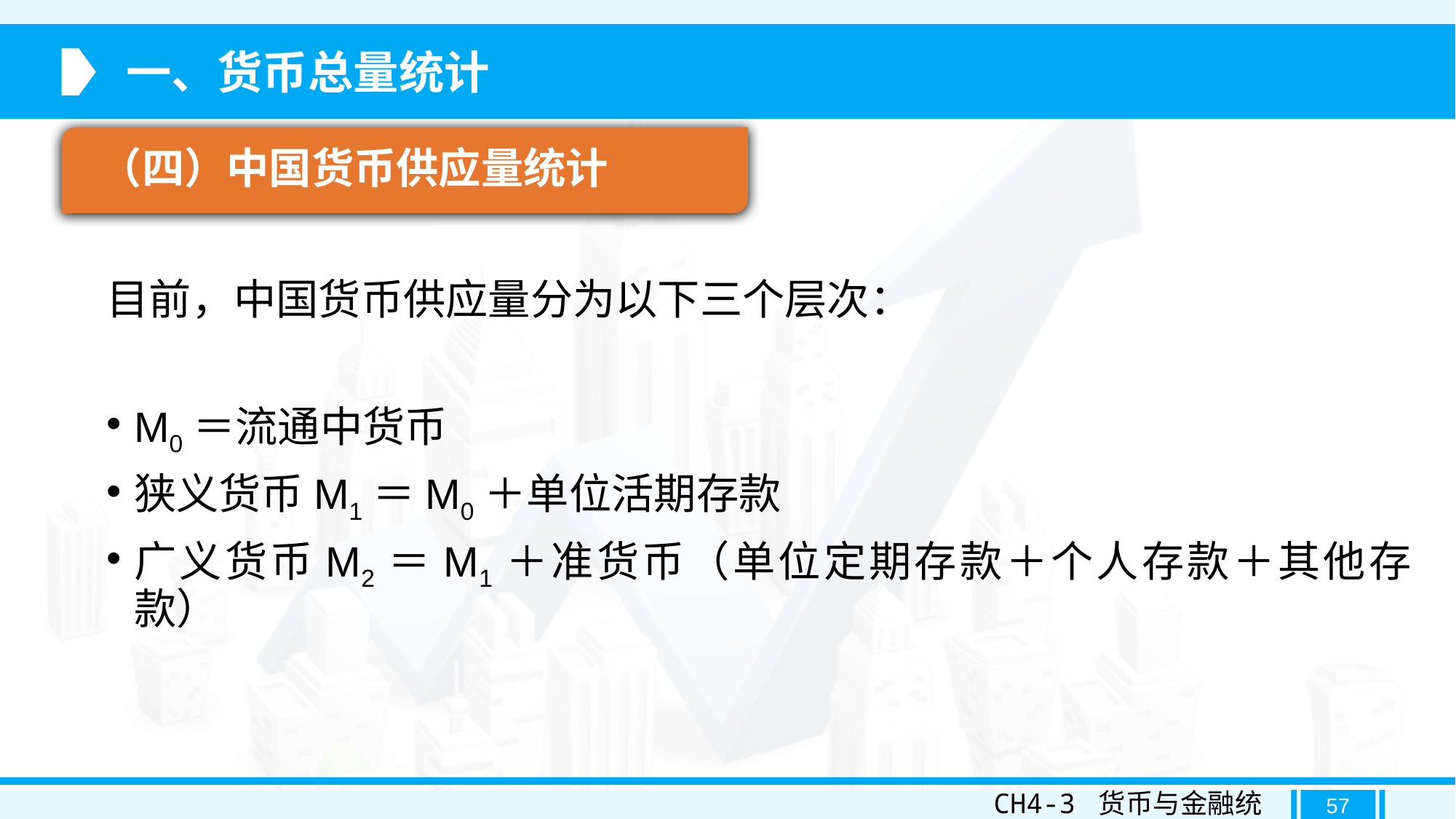

一、货币总量统计

（四）中国货币供应量统计
目前，中国货币供应量分为以下三个层次：

M0＝流通中货币
狭义货币M1＝M0＋单位活期存款
广义货币M2＝M1＋准货币（单位定期存款＋个人存款＋其他存款）
CH4-3 货币与金融统计
57